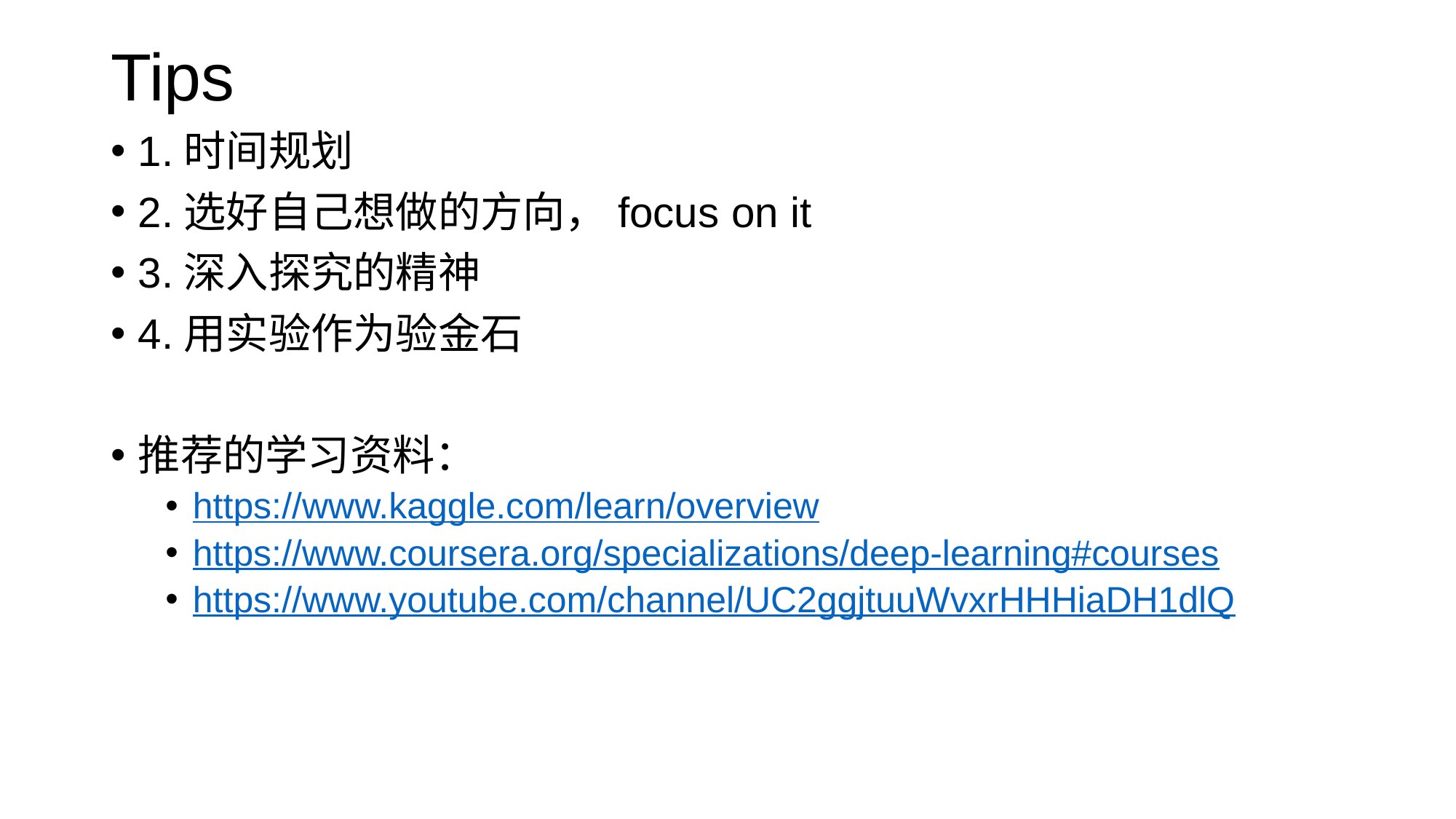

# Tips
1.时间规划
2.选好自己想做的方向，focus on it
3.深入探究的精神
4.用实验作为验金石

推荐的学习资料：
https://www.kaggle.com/learn/overview
https://www.coursera.org/specializations/deep-learning#courses
https://www.youtube.com/channel/UC2ggjtuuWvxrHHHiaDH1dlQ